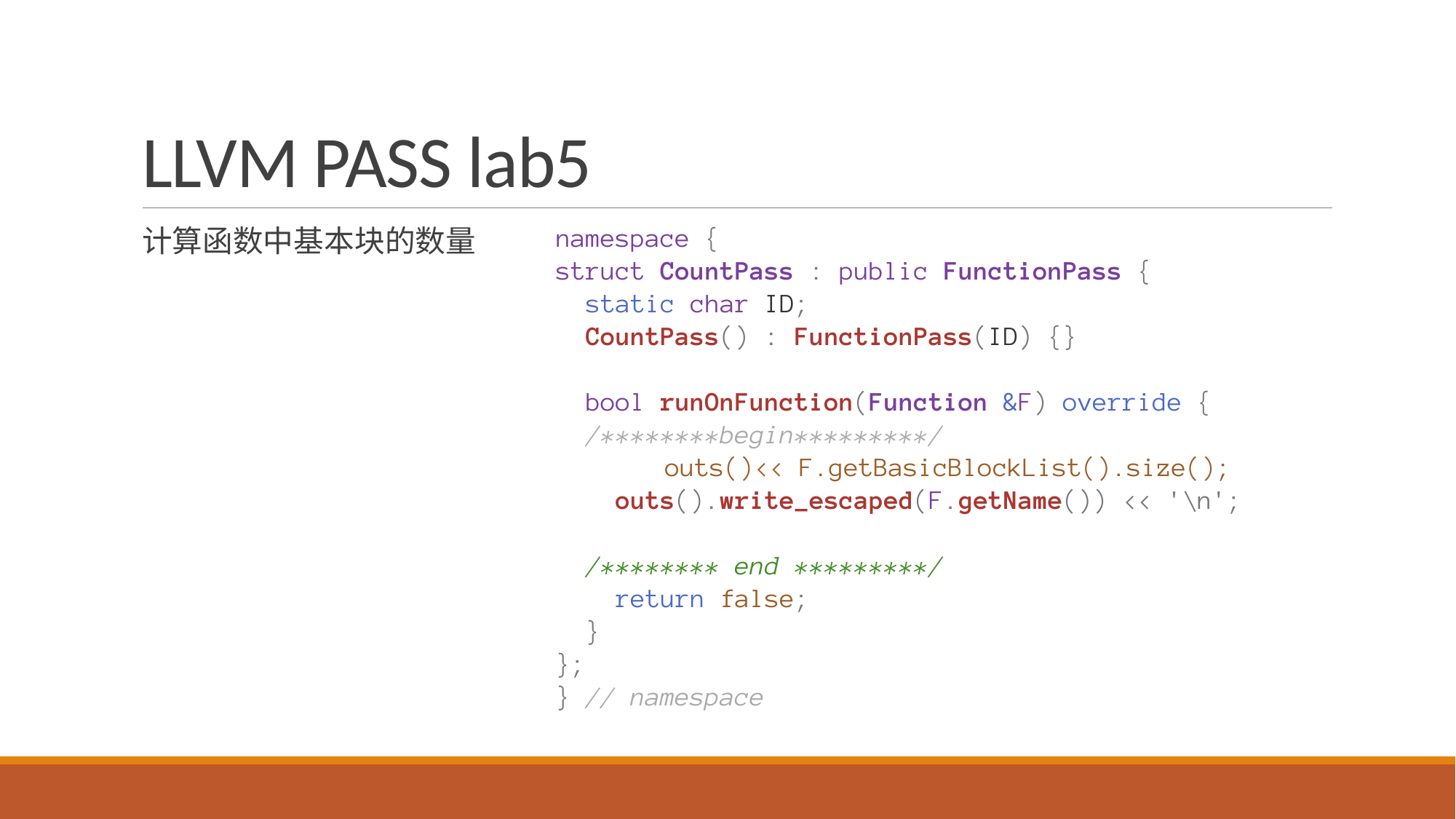

# LLVM PASS lab5
namespace {
struct CountPass : public FunctionPass {
  static char ID;
  CountPass() : FunctionPass(ID) {}
  bool runOnFunction(Function &F) override {
  /********begin*********/
  	outs()<< F.getBasicBlockList().size();
    outs().write_escaped(F.getName()) << '\n';

  /******** end *********/
    return false;
  }
};
} // namespace
计算函数中基本块的数量